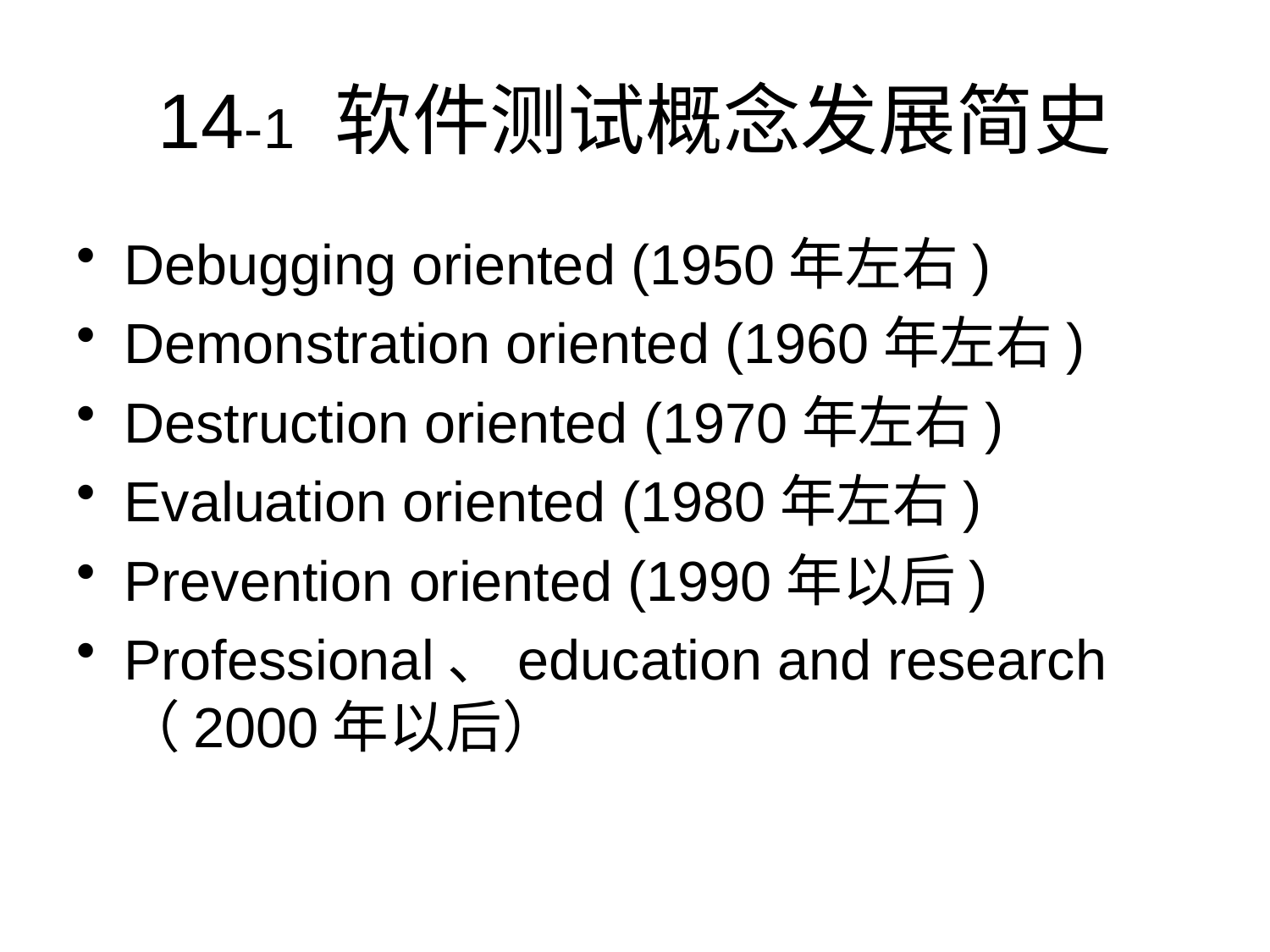

14-1 软件测试概念发展简史
Debugging oriented (1950年左右)
Demonstration oriented (1960年左右)
Destruction oriented (1970年左右)
Evaluation oriented (1980年左右)
Prevention oriented (1990年以后)
Professional、education and research （2000年以后）